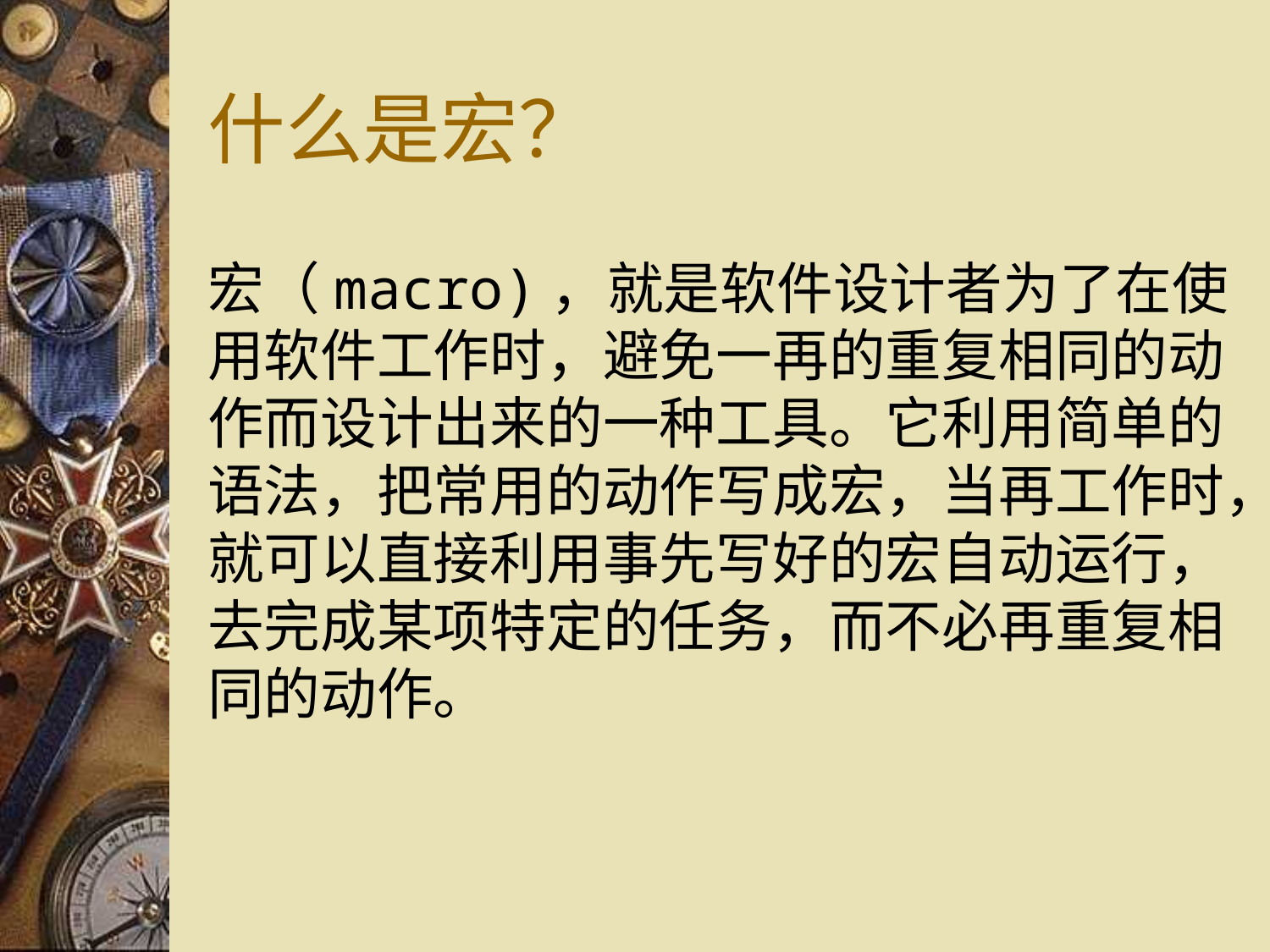

# 什么是宏？
宏（macro)，就是软件设计者为了在使用软件工作时，避免一再的重复相同的动作而设计出来的一种工具。它利用简单的语法，把常用的动作写成宏，当再工作时，就可以直接利用事先写好的宏自动运行，去完成某项特定的任务，而不必再重复相同的动作。